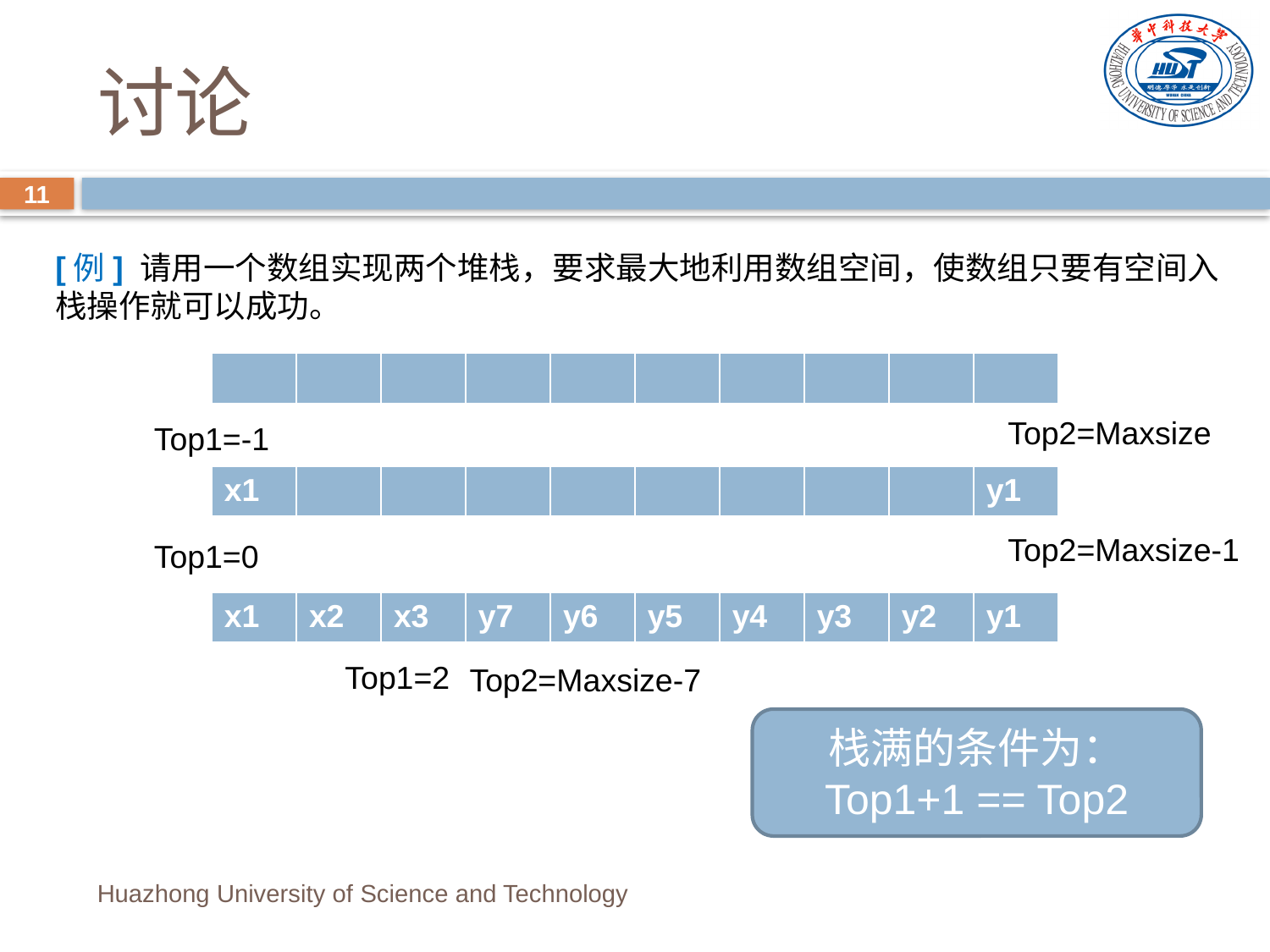

# 讨论
11
[例] 请用一个数组实现两个堆栈，要求最大地利用数组空间，使数组只要有空间入栈操作就可以成功。
|  |  |  |  |  |  |  |  |  |  |
| --- | --- | --- | --- | --- | --- | --- | --- | --- | --- |
Top2=Maxsize
Top1=-1
| x1 |  |  |  |  |  |  |  |  | y1 |
| --- | --- | --- | --- | --- | --- | --- | --- | --- | --- |
Top2=Maxsize-1
Top1=0
| x1 | x2 | x3 | y7 | y6 | y5 | y4 | y3 | y2 | y1 |
| --- | --- | --- | --- | --- | --- | --- | --- | --- | --- |
Top1=2
Top2=Maxsize-7
栈满的条件为：
Top1+1 == Top2
Huazhong University of Science and Technology